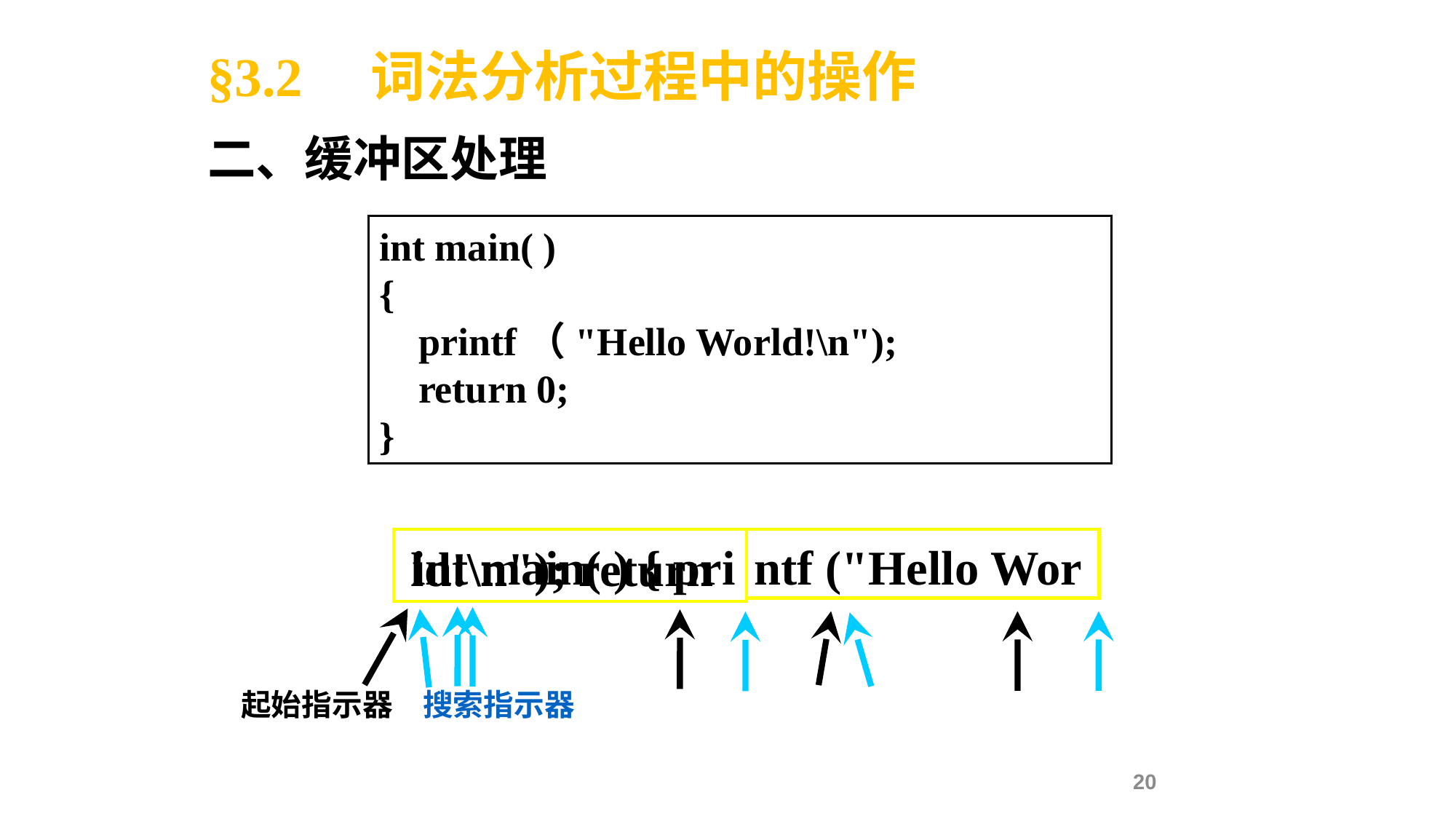

§3.2    词法分析过程中的操作
二、缓冲区处理
int main( )
{
    printf（"Hello World!\n");
    return 0;
}

int main( ) { pri
ntf ("Hello Wor
ld!\n"); return

起始指示器
搜索指示器
20